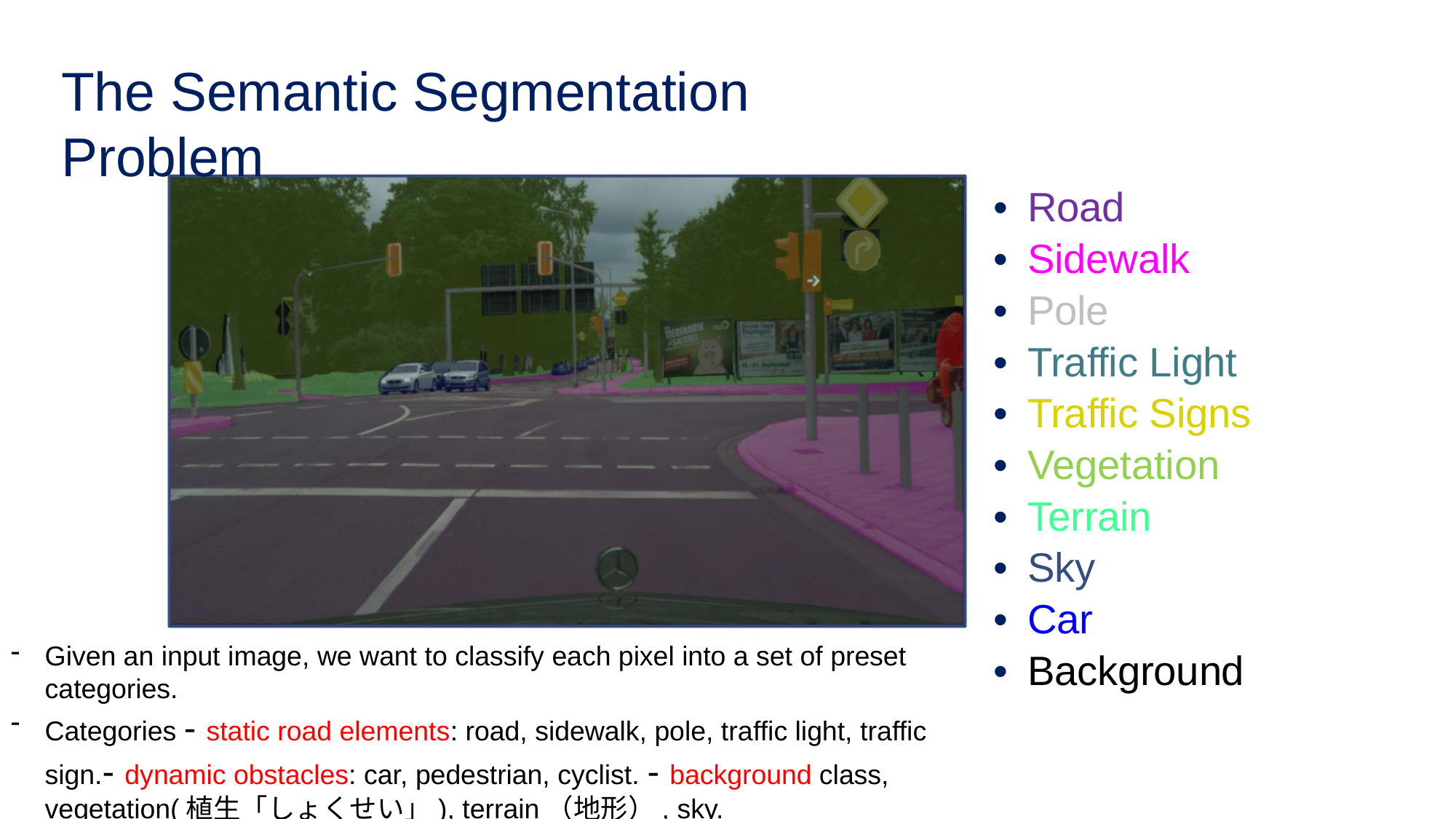

The Semantic Segmentation Problem
• Road
• Sidewalk
• Pole
• Traffic Light
• Traffic Signs
• Vegetation
• Terrain
• Sky
• Car
• Background
Given an input image, we want to classify each pixel into a set of preset categories.
Categories - static road elements: road, sidewalk, pole, traffic light, traffic sign.- dynamic obstacles: car, pedestrian, cyclist. - background class, vegetation(植生「しょくせい」), terrain（地形）, sky.